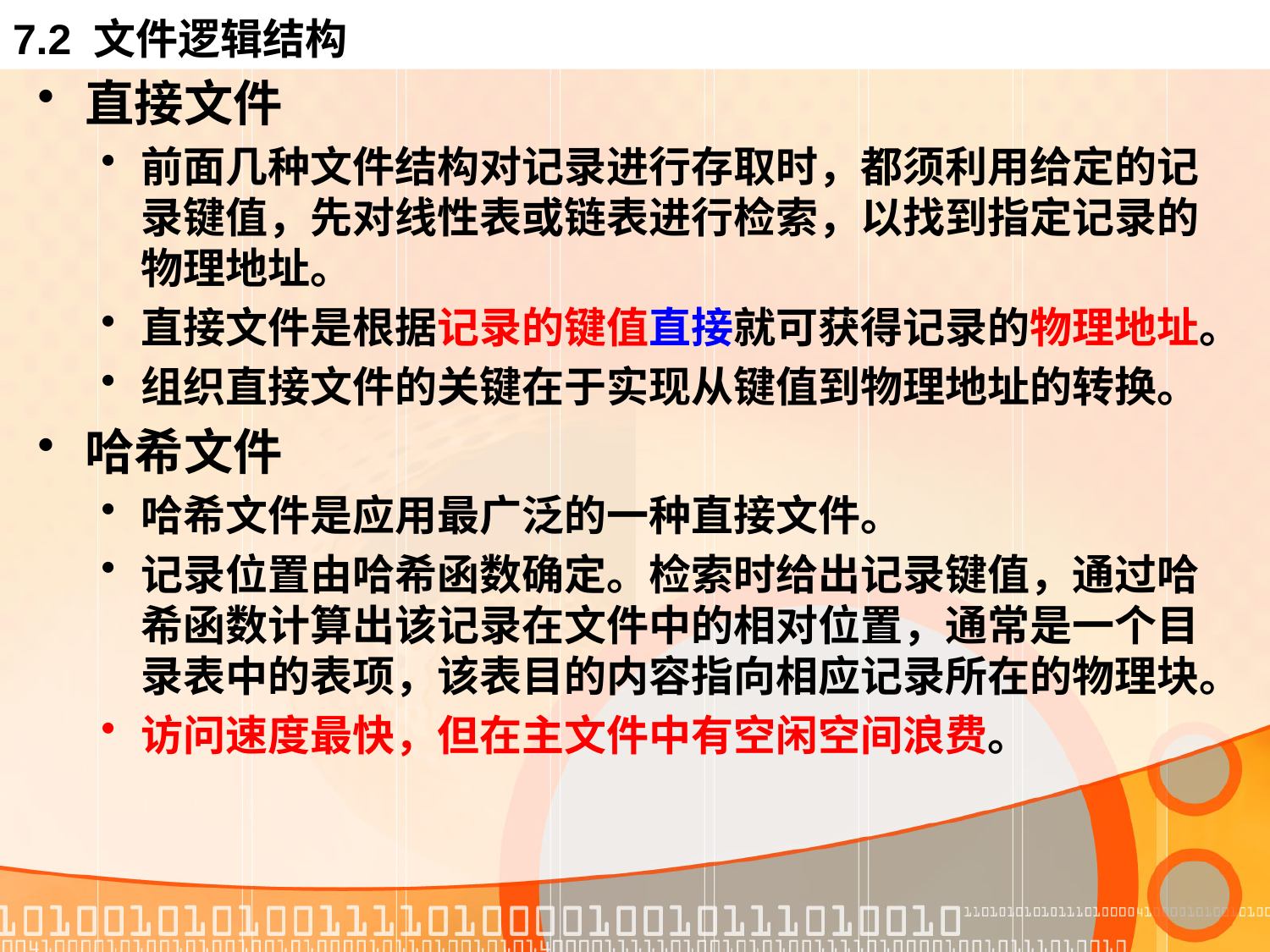

# 7.2 文件逻辑结构
直接文件
前面几种文件结构对记录进行存取时，都须利用给定的记录键值，先对线性表或链表进行检索，以找到指定记录的物理地址。
直接文件是根据记录的键值直接就可获得记录的物理地址。
组织直接文件的关键在于实现从键值到物理地址的转换。
哈希文件
哈希文件是应用最广泛的一种直接文件。
记录位置由哈希函数确定。检索时给出记录键值，通过哈希函数计算出该记录在文件中的相对位置，通常是一个目录表中的表项，该表目的内容指向相应记录所在的物理块。
访问速度最快，但在主文件中有空闲空间浪费。